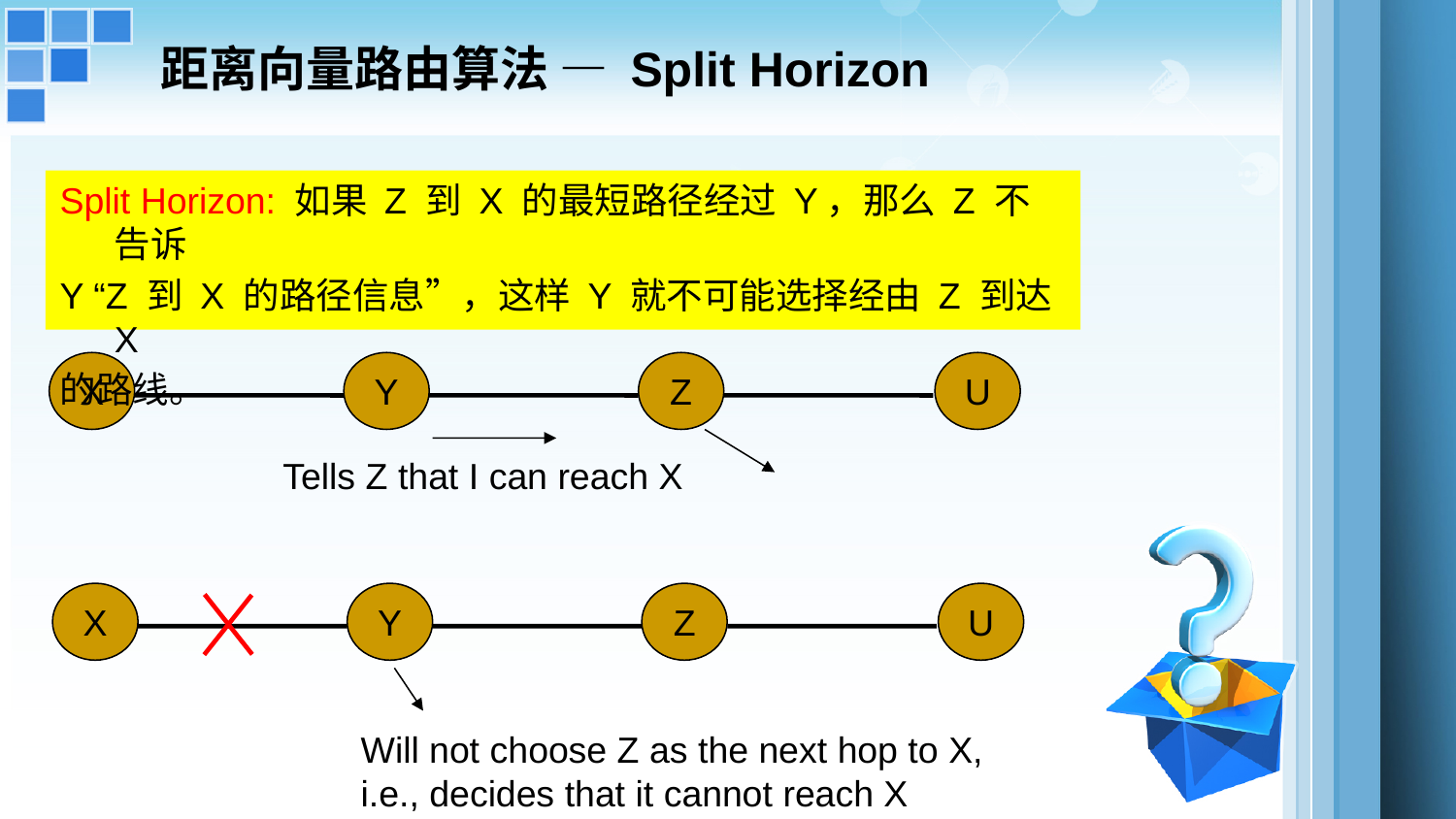

距离向量路由算法 — Split Horizon
Split Horizon: 如果 Z 到 X 的最短路径经过 Y，那么 Z 不告诉
Y “Z 到 X 的路径信息”，这样 Y 就不可能选择经由 Z 到达 X
的路线。
X
Y
Z
U

Tells Z that I can reach X
X
Y
Z
U

Will not choose Z as the next hop to X,
i.e., decides that it cannot reach X